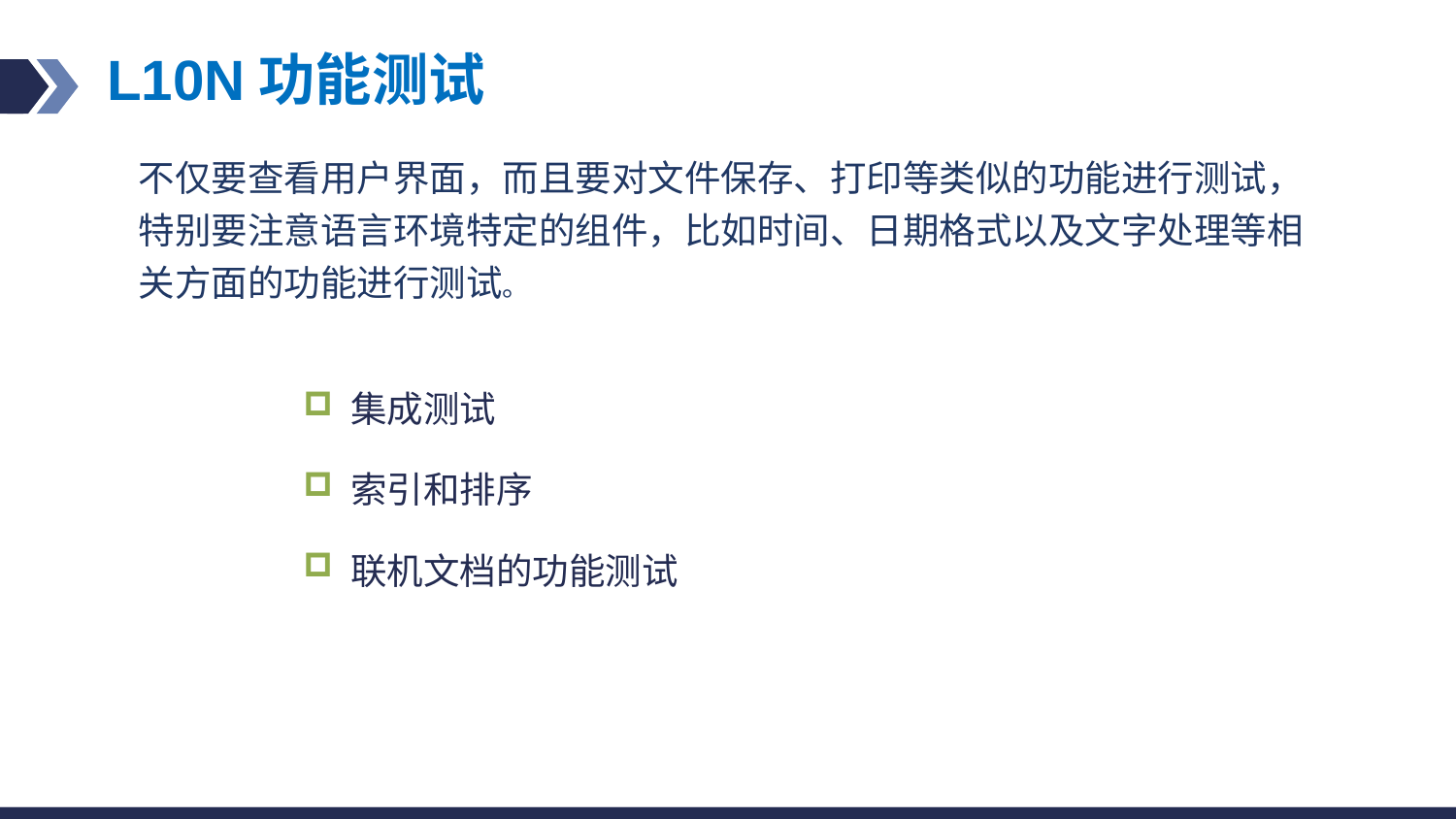

# L10N功能测试
不仅要查看用户界面，而且要对文件保存、打印等类似的功能进行测试，特别要注意语言环境特定的组件，比如时间、日期格式以及文字处理等相关方面的功能进行测试。
 集成测试
 索引和排序
 联机文档的功能测试